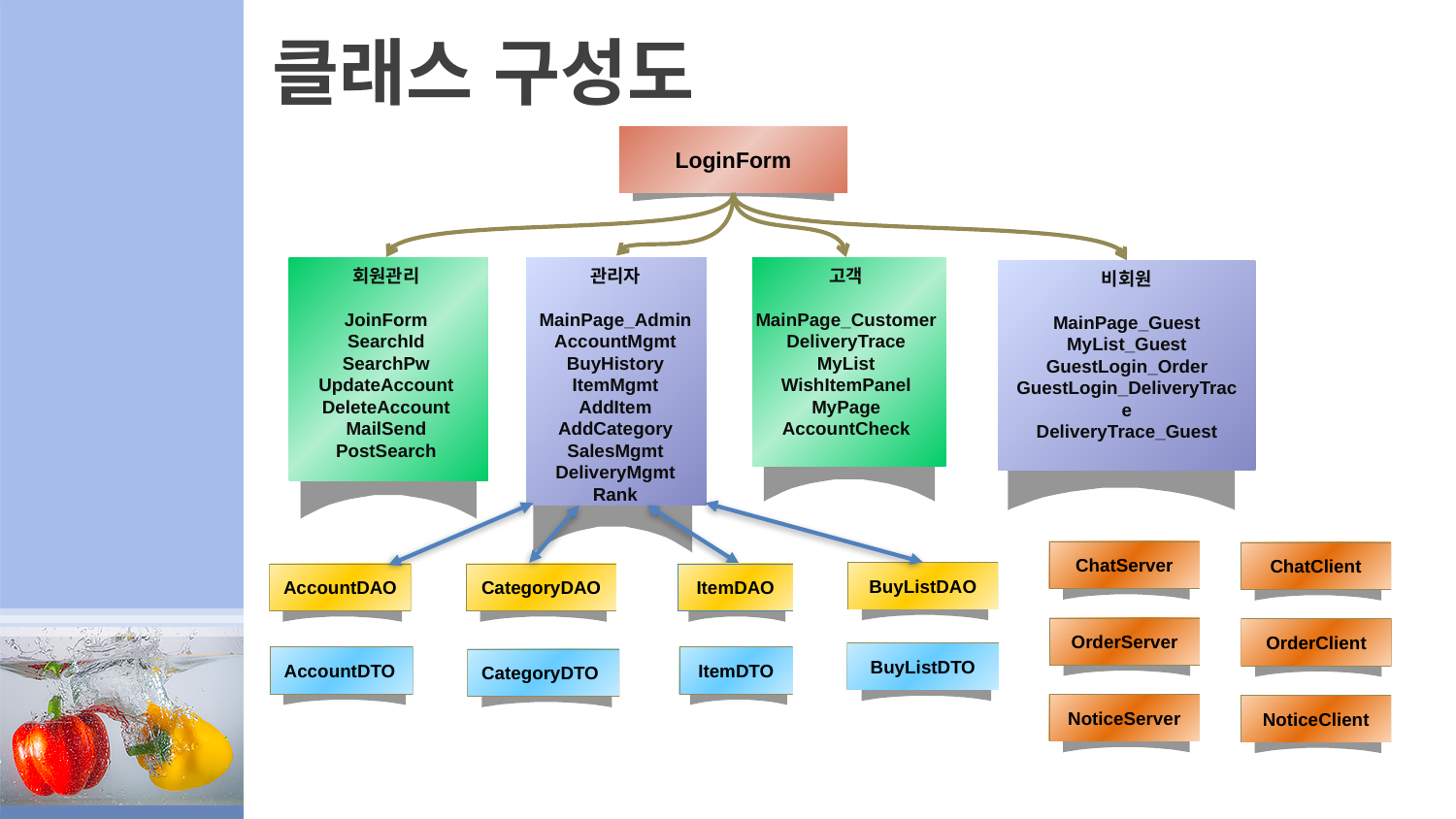

# 클래스 구성도
LoginForm

관리자

MainPage_Admin
AccountMgmt
BuyHistory
ItemMgmt
AddItem
AddCategory
SalesMgmt
DeliveryMgmt
Rank

회원관리

JoinForm
SearchId
SearchPw
UpdateAccount
DeleteAccount
MailSend
PostSearch
고객

MainPage_Customer
DeliveryTrace
MyList
WishItemPanel
MyPage
AccountCheck

비회원

MainPage_Guest
MyList_Guest
GuestLogin_Order
GuestLogin_DeliveryTrace
DeliveryTrace_Guest

ChatServer

ChatClient

BuyListDAO

CategoryDAO

AccountDAO

ItemDAO

OrderServer

OrderClient

BuyListDTO

AccountDTO

ItemDTO

CategoryDTO

NoticeServer

NoticeClient